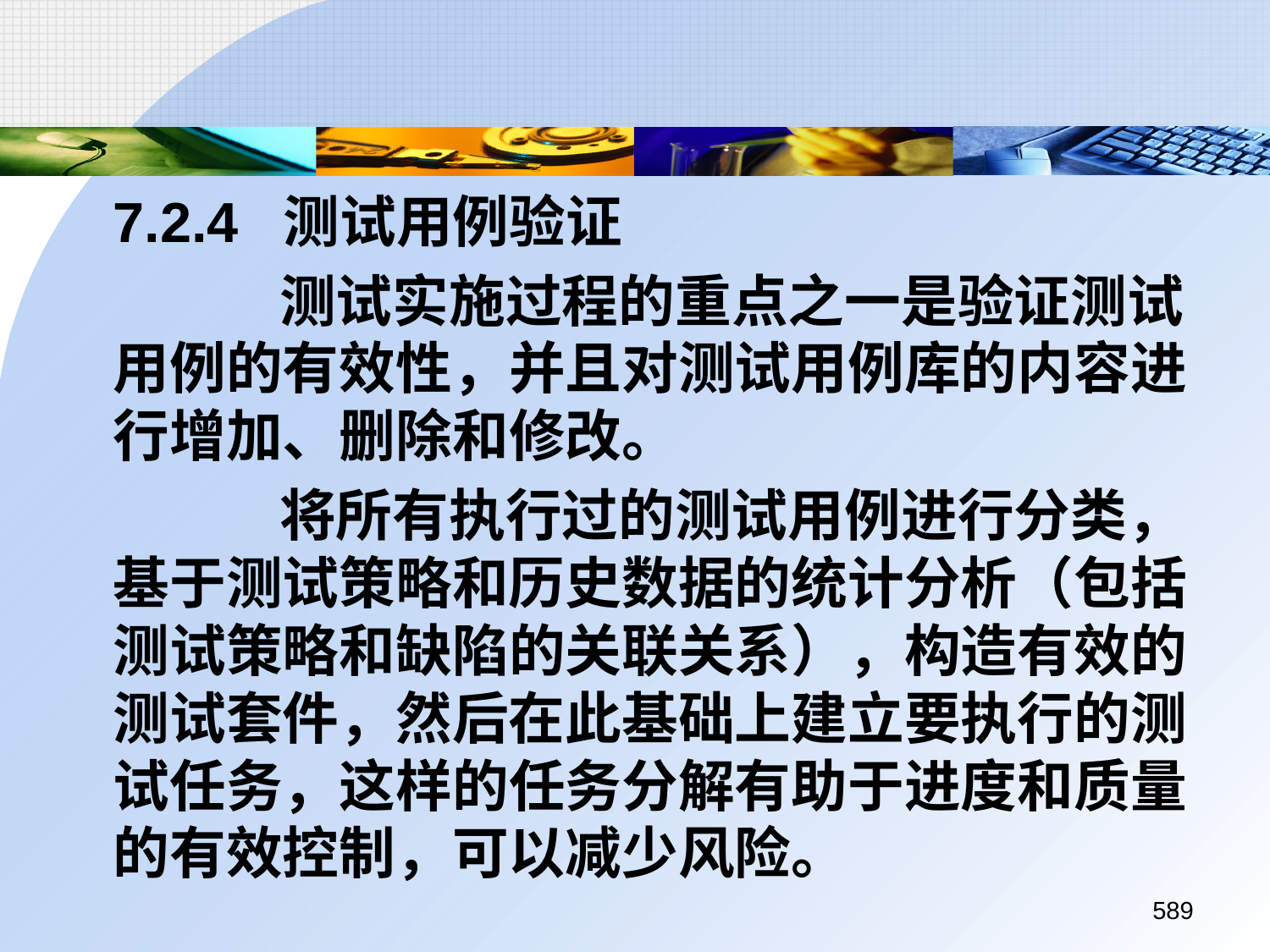

7.2.4  测试用例验证
		  测试实施过程的重点之一是验证测试用例的有效性，并且对测试用例库的内容进行增加、删除和修改。
		  将所有执行过的测试用例进行分类，基于测试策略和历史数据的统计分析（包括测试策略和缺陷的关联关系），构造有效的测试套件，然后在此基础上建立要执行的测试任务，这样的任务分解有助于进度和质量的有效控制，可以减少风险。

589